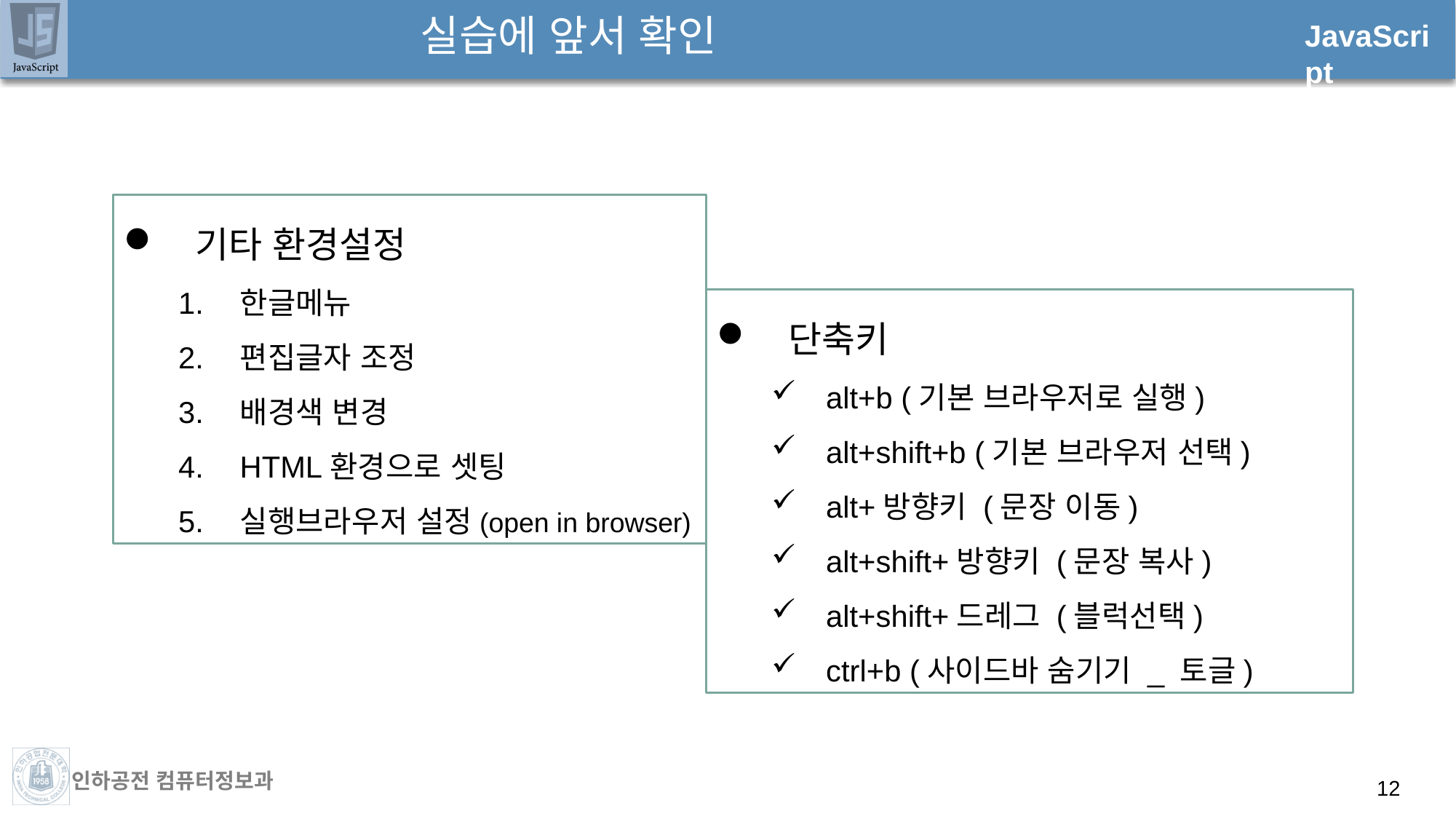

# 실습에 앞서 확인
 기타 환경설정
한글메뉴
편집글자 조정
배경색 변경
HTML환경으로 셋팅
실행브라우저 설정(open in browser)
 단축키
alt+b (기본 브라우저로 실행)
alt+shift+b (기본 브라우저 선택)
alt+방향키 (문장 이동)
alt+shift+방향키 (문장 복사)
alt+shift+드레그 (블럭선택)
ctrl+b (사이드바 숨기기 _ 토글)